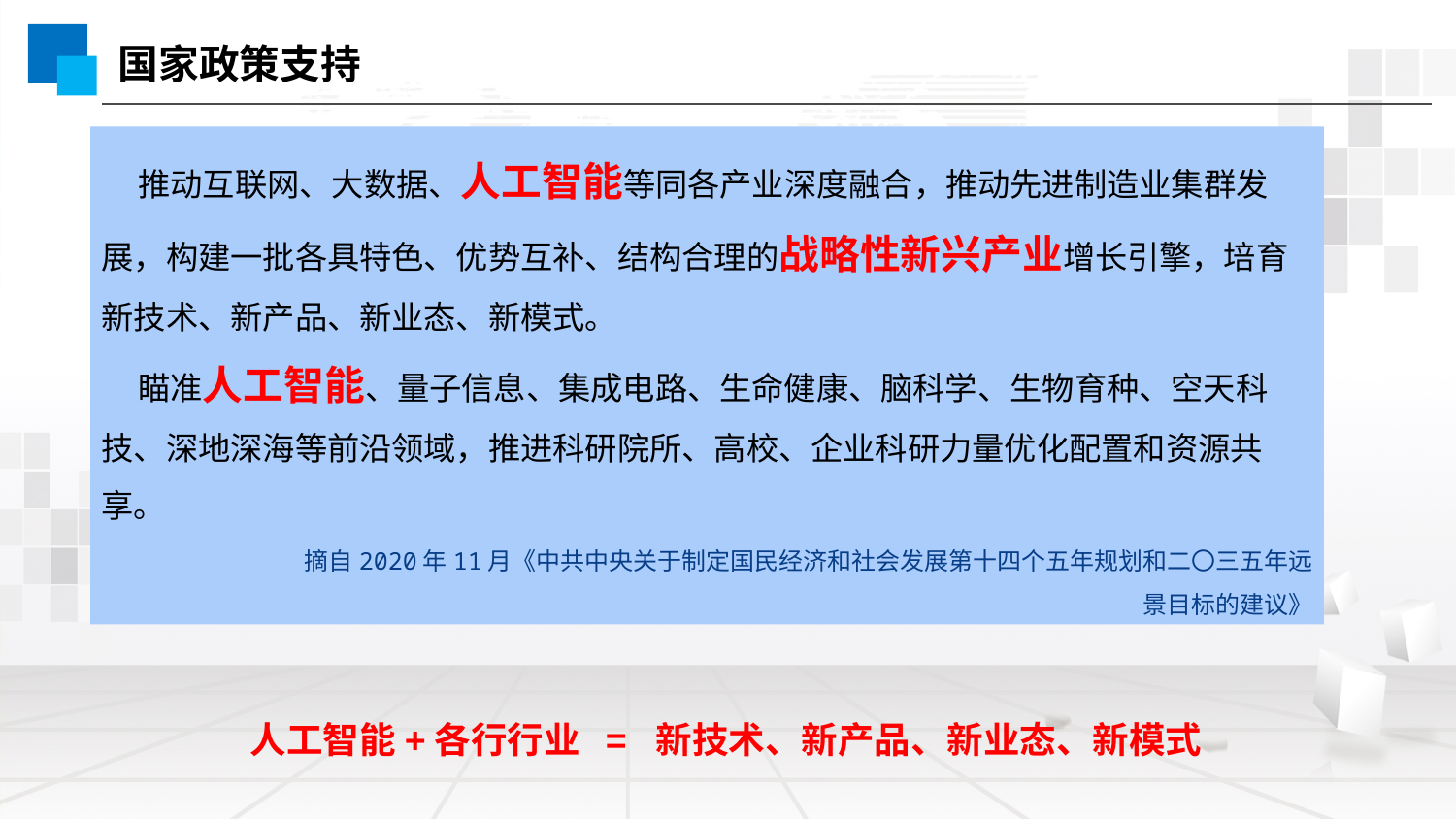

国家政策支持
    推动互联网、大数据、人工智能等同各产业深度融合，推动先进制造业集群发展，构建一批各具特色、优势互补、结构合理的战略性新兴产业增长引擎，培育新技术、新产品、新业态、新模式。
    瞄准人工智能、量子信息、集成电路、生命健康、脑科学、生物育种、空天科技、深地深海等前沿领域，推进科研院所、高校、企业科研力量优化配置和资源共享。
                            摘自2020年11月《中共中央关于制定国民经济和社会发展第十四个五年规划和二〇三五年远景目标的建议》
人工智能+各行行业  =  新技术、新产品、新业态、新模式